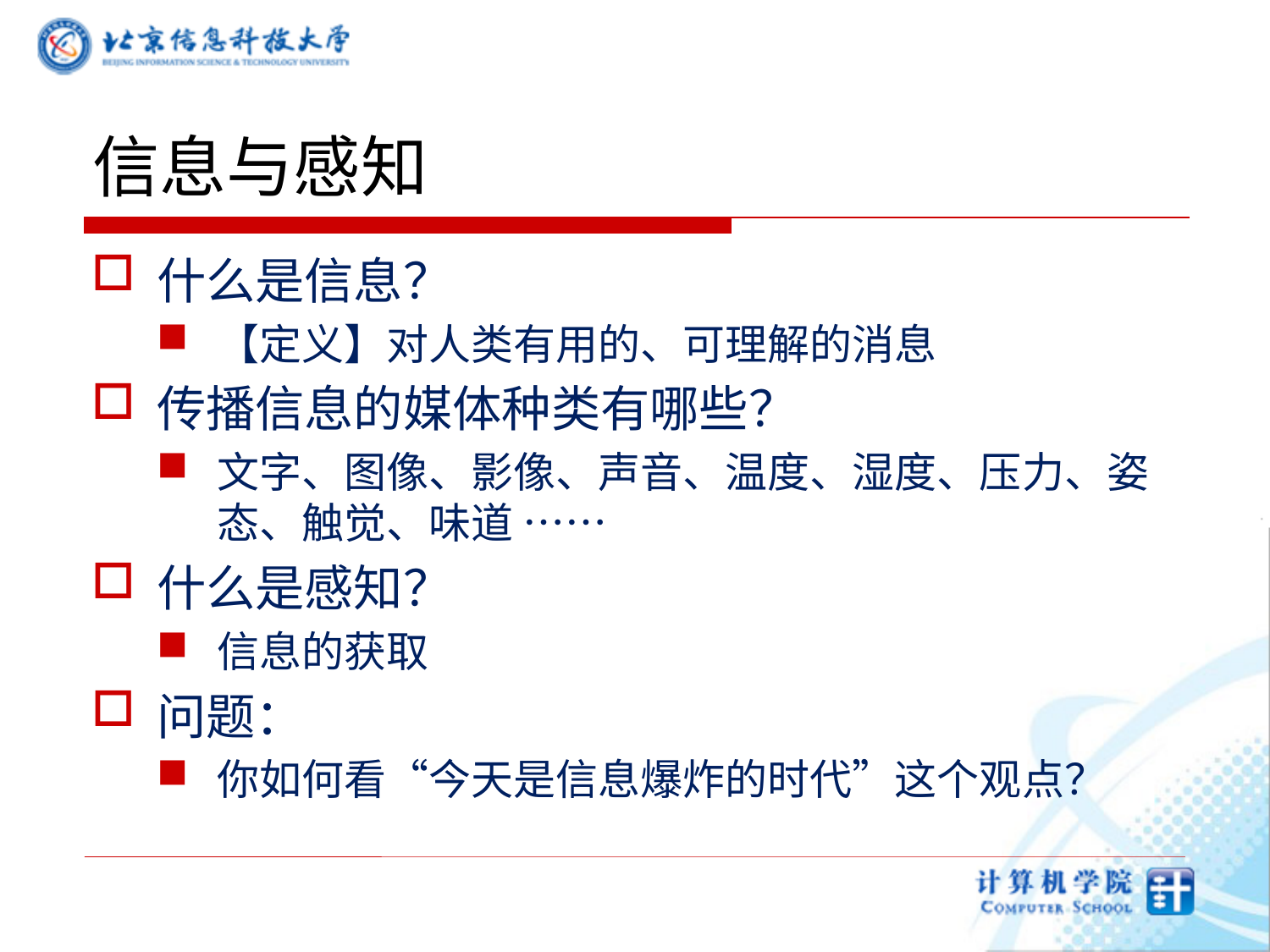

# 信息与感知
什么是信息？
【定义】对人类有用的、可理解的消息
传播信息的媒体种类有哪些？
文字、图像、影像、声音、温度、湿度、压力、姿态、触觉、味道 ……
什么是感知？
信息的获取
问题：
你如何看“今天是信息爆炸的时代”这个观点？